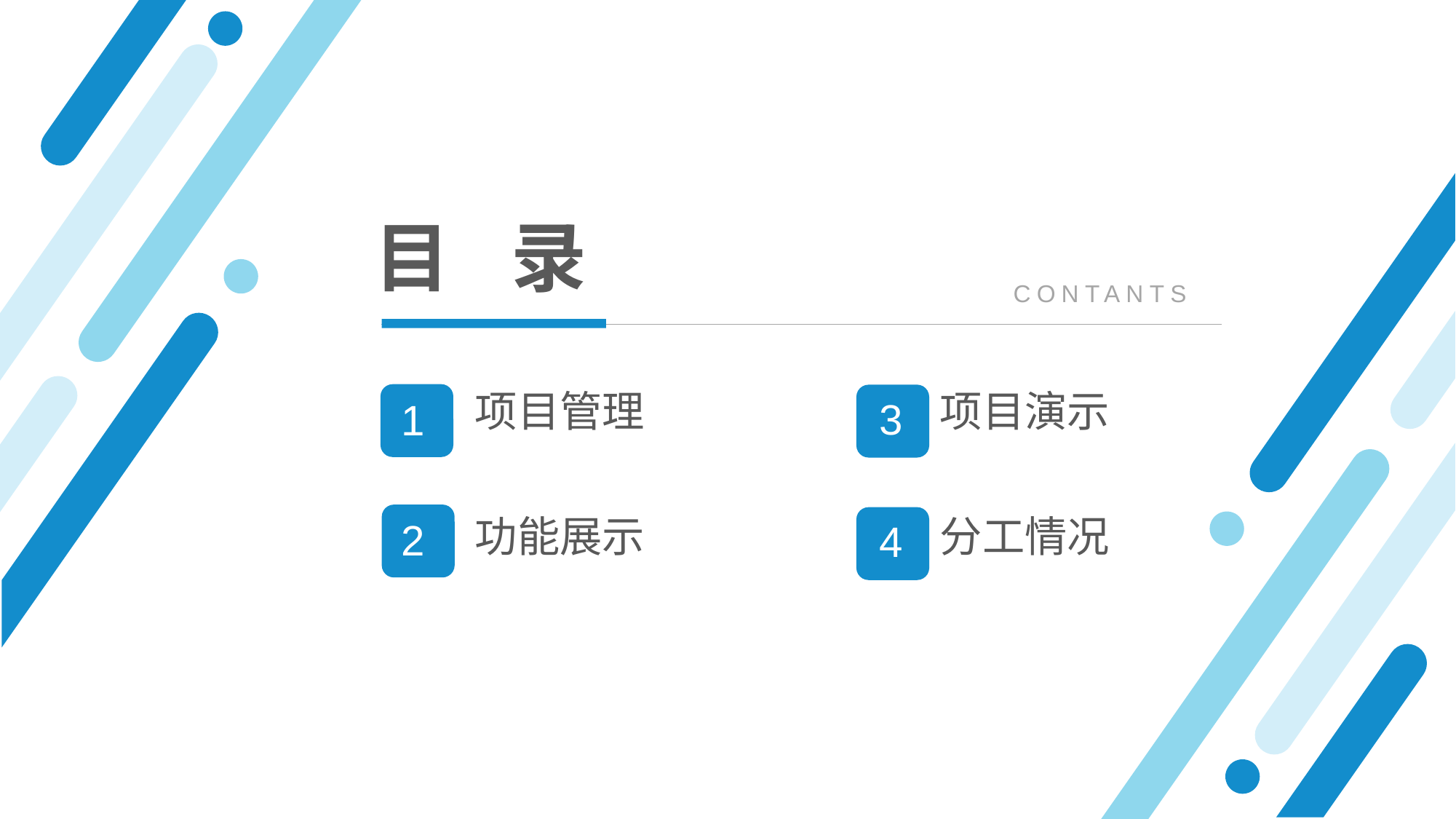

目   录

CONTANTS

项目管理
项目演示

3
1

功能展示
分工情况

2
4